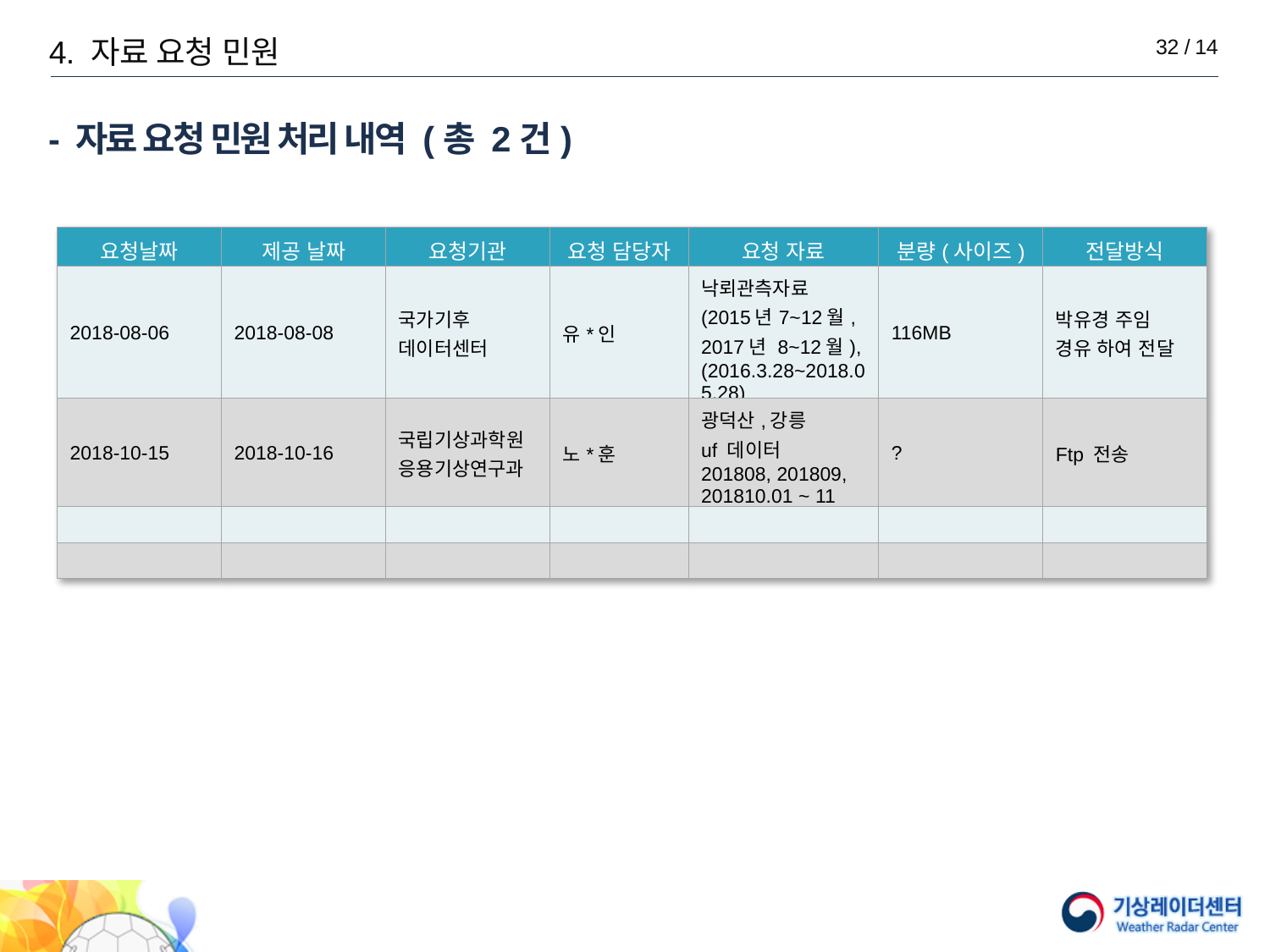

4. 자료 요청 민원
32 / 14
# - 자료 요청 민원 처리 내역 (총 2건)
| 요청날짜 | 제공 날짜 | 요청기관 | 요청 담당자 | 요청 자료 | 분량(사이즈) | 전달방식 |
| --- | --- | --- | --- | --- | --- | --- |
| 2018-08-06 | 2018-08-08 | 국가기후 데이터센터 | 유\*인 | 낙뢰관측자료 (2015년7~12월, 2017년 8~12월), (2016.3.28~2018.05.28) | 116MB | 박유경 주임 경유 하여 전달 |
| 2018-10-15 | 2018-10-16 | 국립기상과학원 응용기상연구과 | 노\*훈 | 광덕산,강릉 uf 데이터 201808, 201809, 201810.01 ~ 11 | ? | Ftp 전송 |
|  |  |  |  |  |  |  |
|  |  |  |  |  |  |  |